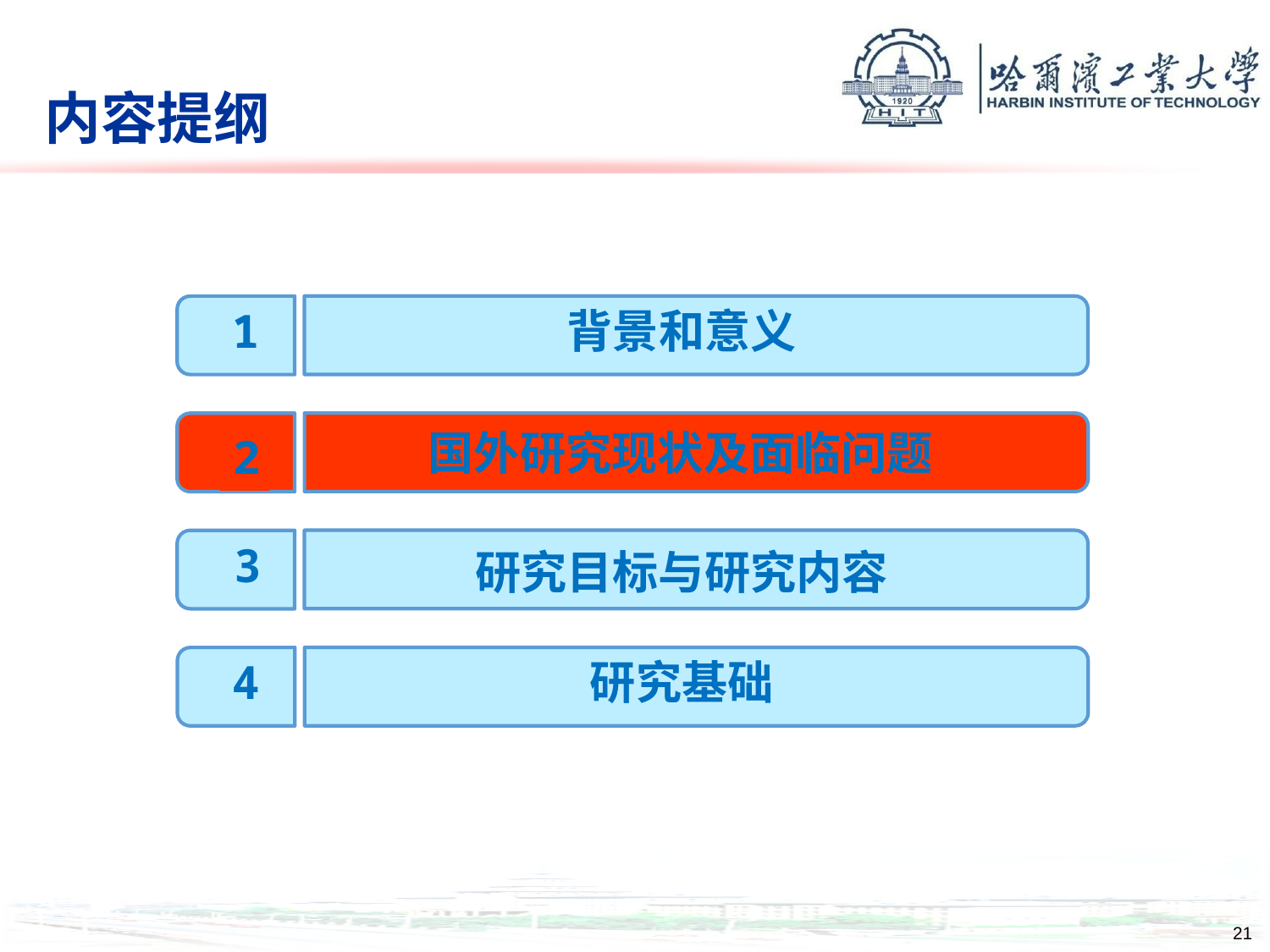

内容提纲

1
背景和意义

国外研究现状及面临问题
2

3
研究目标与研究内容

4
研究基础